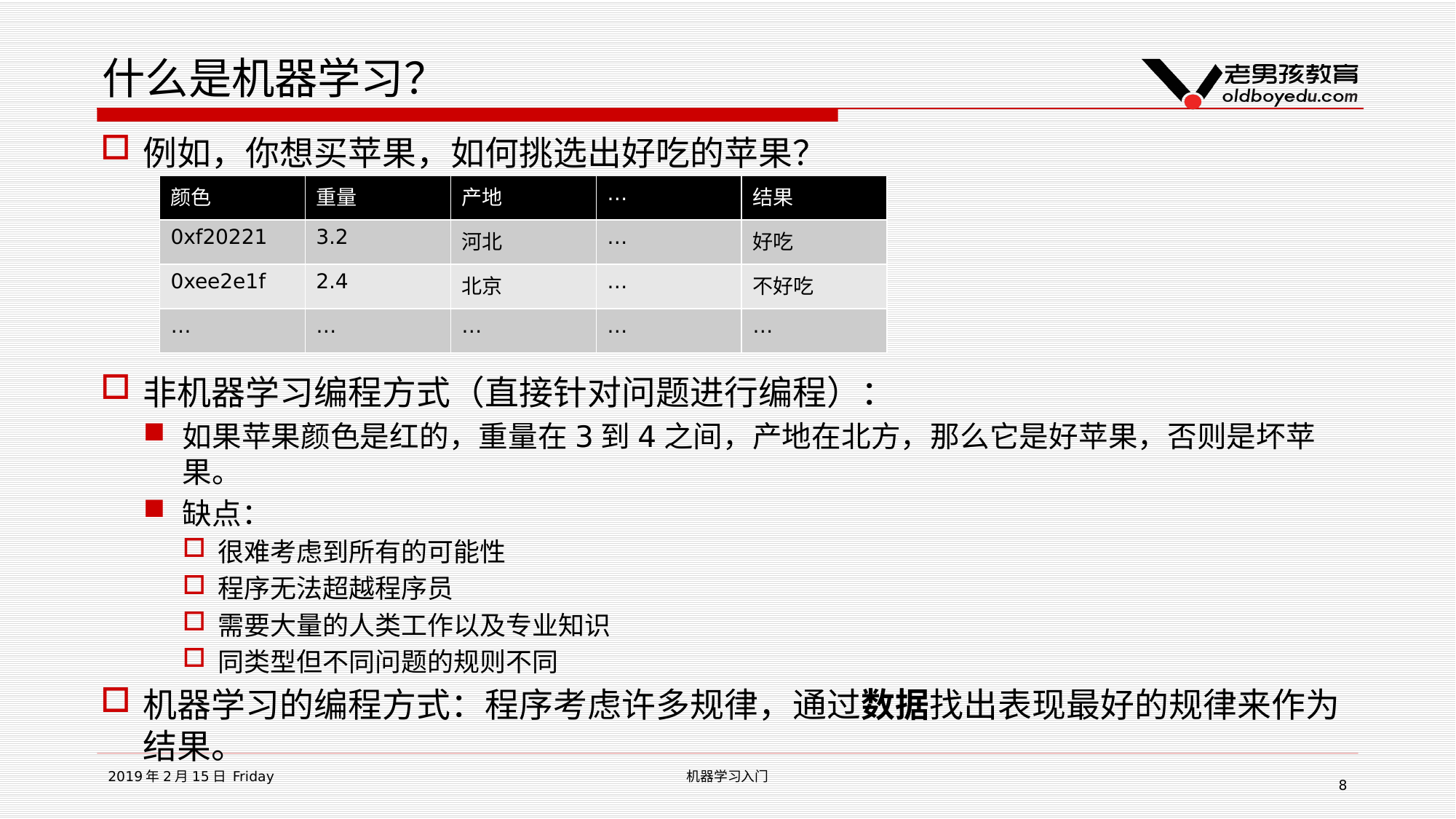

# 什么是机器学习？
例如，你想买苹果，如何挑选出好吃的苹果？

非机器学习编程方式（直接针对问题进行编程）：
如果苹果颜色是红的，重量在3到4之间，产地在北方，那么它是好苹果，否则是坏苹果。
缺点：
很难考虑到所有的可能性
程序无法超越程序员
需要大量的人类工作以及专业知识
同类型但不同问题的规则不同
机器学习的编程方式：程序考虑许多规律，通过数据找出表现最好的规律来作为结果。

| 颜色 | 重量 | 产地 | … | 结果 |
| --- | --- | --- | --- | --- |
| 0xf20221 | 3.2 | 河北 | … | 好吃 |
| 0xee2e1f | 2.4 | 北京 | … | 不好吃 |
| … | … | … | … | … |
2019年2月15日 Friday
机器学习入门
8